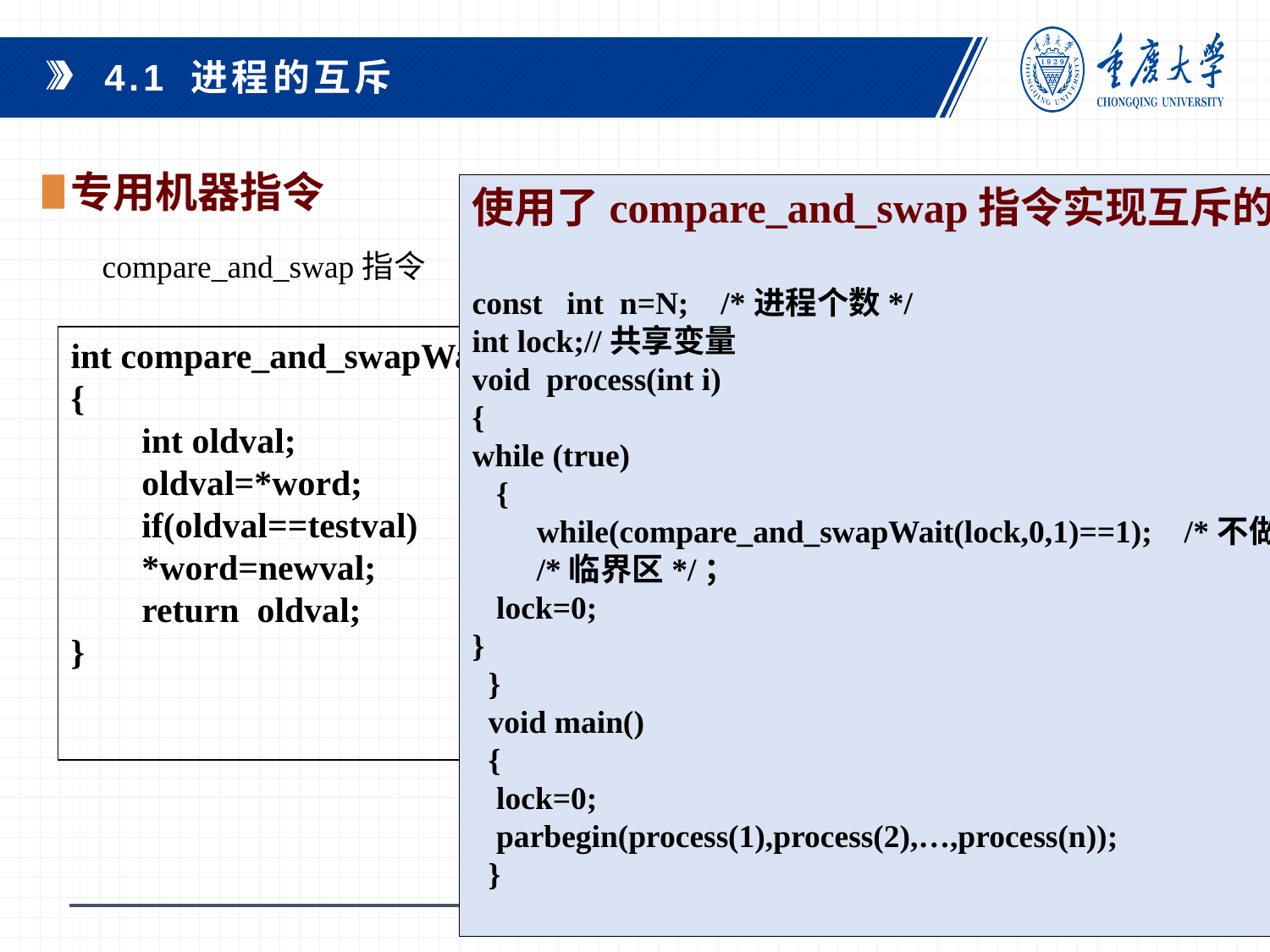

4.1 进程的互斥
专用机器指令

使用了compare_and_swap指令实现互斥的例程：

const   int  n=N;    /*进程个数*/
int lock;//共享变量
void  process(int i)
{
while (true)
   {
        while(compare_and_swapWait(lock,0,1)==1);    /*不做任何事*/
        /*临界区*/；
   lock=0;
}
  }
  void main()
  {
   lock=0;
   parbegin(process(1),process(2),…,process(n));
  }

compare_and_swap指令
int compare_and_swapWait(int *word, int testval, int newval)
{
        int oldval;
        oldval=*word;
        if(oldval==testval)
        *word=newval;
        return  oldval;
}